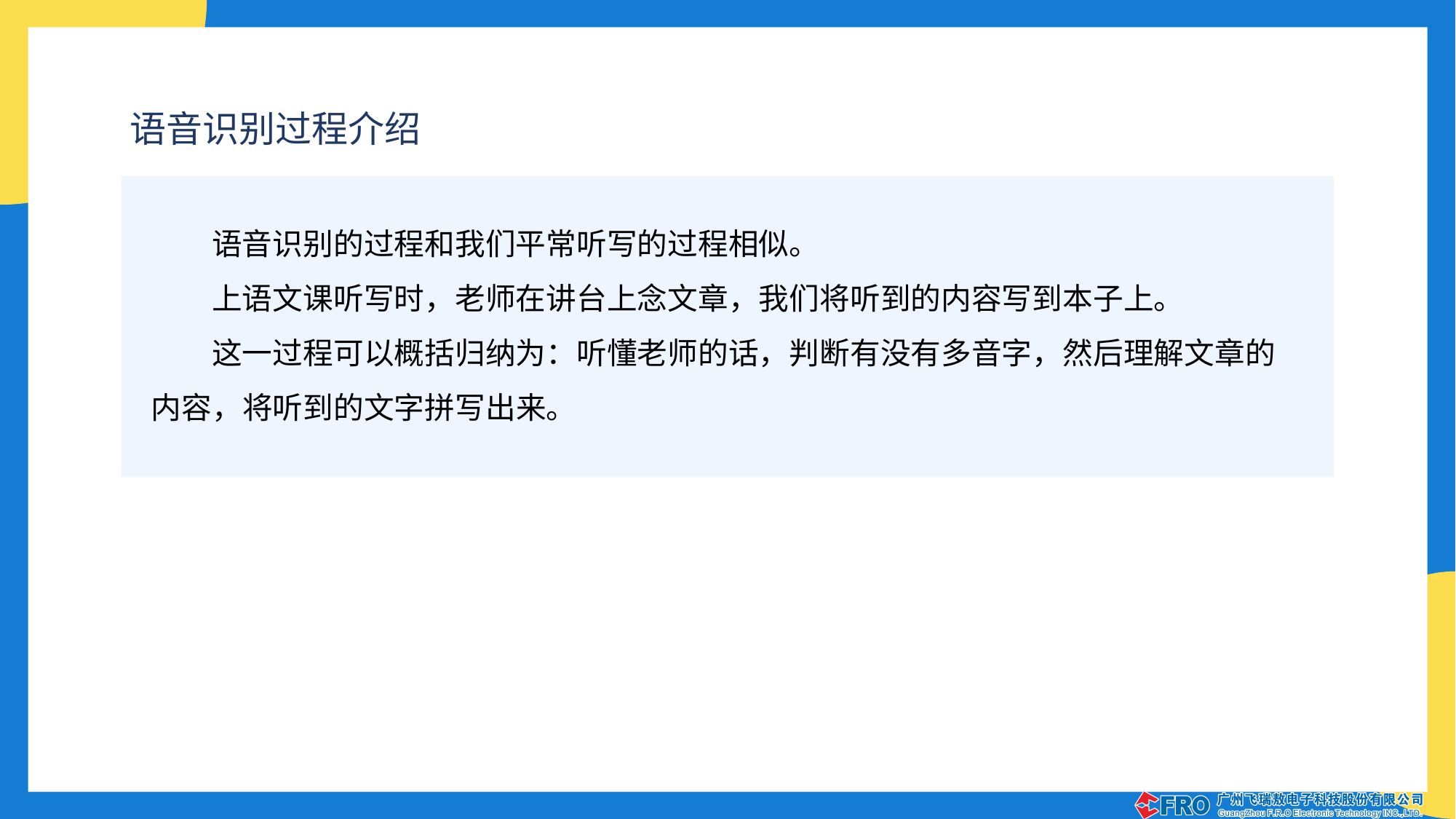

语音识别过程介绍
语音识别的过程和我们平常听写的过程相似。
上语文课听写时，老师在讲台上念文章，我们将听到的内容写到本子上。
这一过程可以概括归纳为：听懂老师的话，判断有没有多音字，然后理解文章的内容，将听到的文字拼写出来。